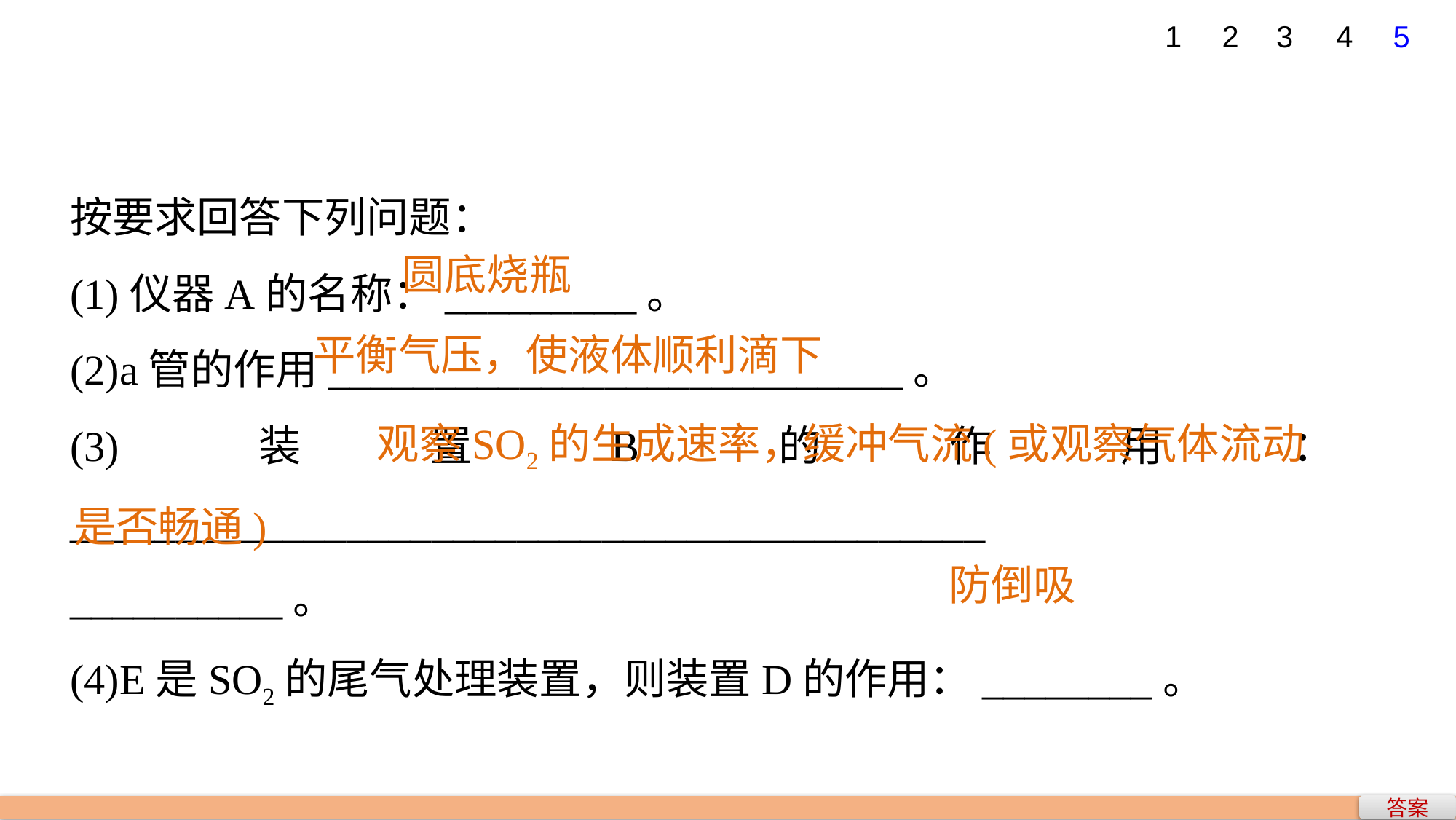

1
2
3
4
5
按要求回答下列问题：
(1)仪器A的名称：_________。
(2)a管的作用___________________________。
(3)装置B的作用：___________________________________________
__________。
(4)E是SO2的尾气处理装置，则装置D的作用：________。
圆底烧瓶
平衡气压，使液体顺利滴下
                               观察SO2的生成速率，缓冲气流(或观察气体流动是否畅通)
防倒吸
答案